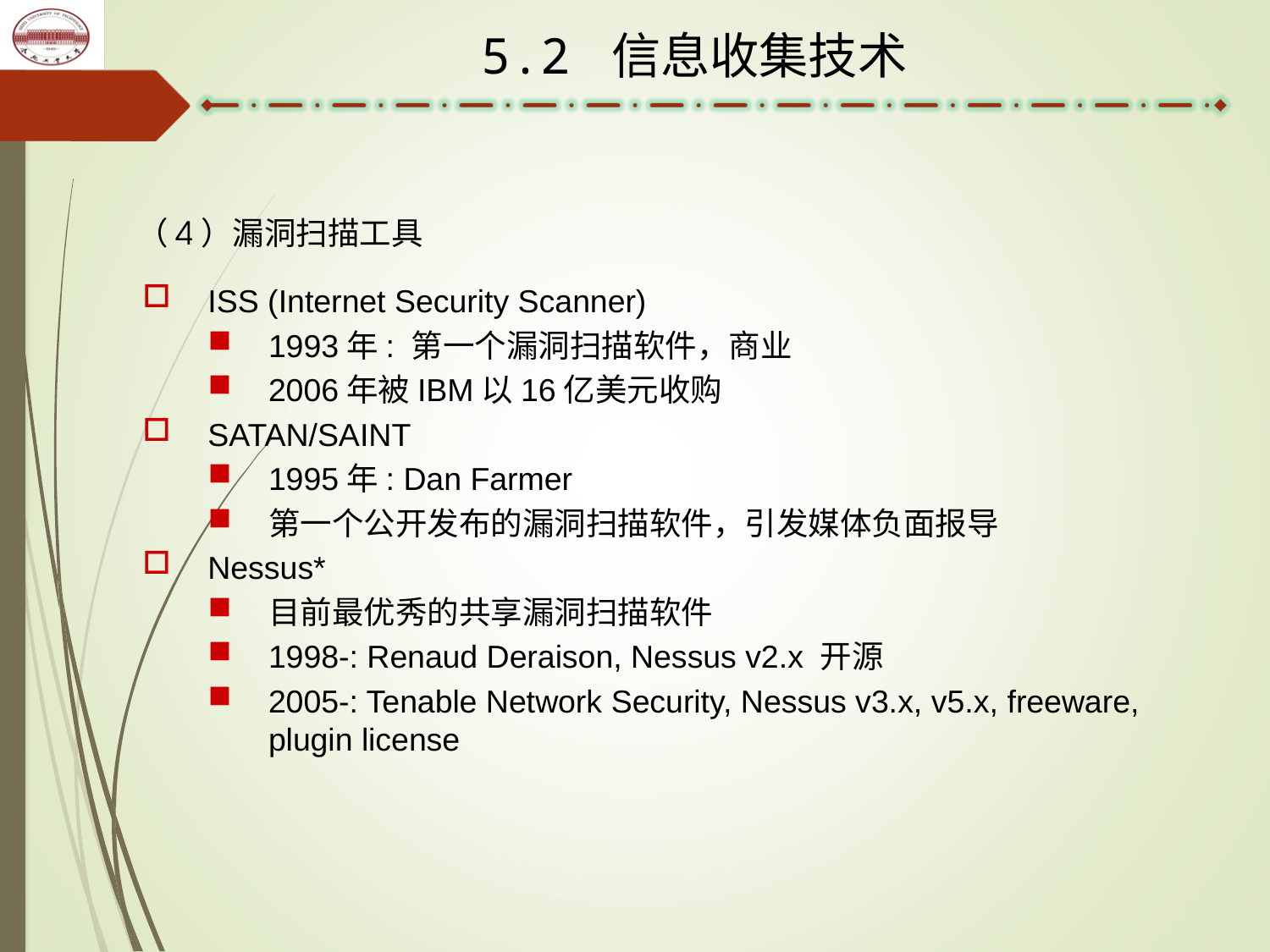

5.2 信息收集技术
（4）漏洞扫描工具
ISS (Internet Security Scanner)
1993年: 第一个漏洞扫描软件，商业
2006年被IBM以16亿美元收购
SATAN/SAINT
1995年: Dan Farmer
第一个公开发布的漏洞扫描软件，引发媒体负面报导
Nessus*
目前最优秀的共享漏洞扫描软件
1998-: Renaud Deraison, Nessus v2.x 开源
2005-: Tenable Network Security, Nessus v3.x, v5.x, freeware, plugin license